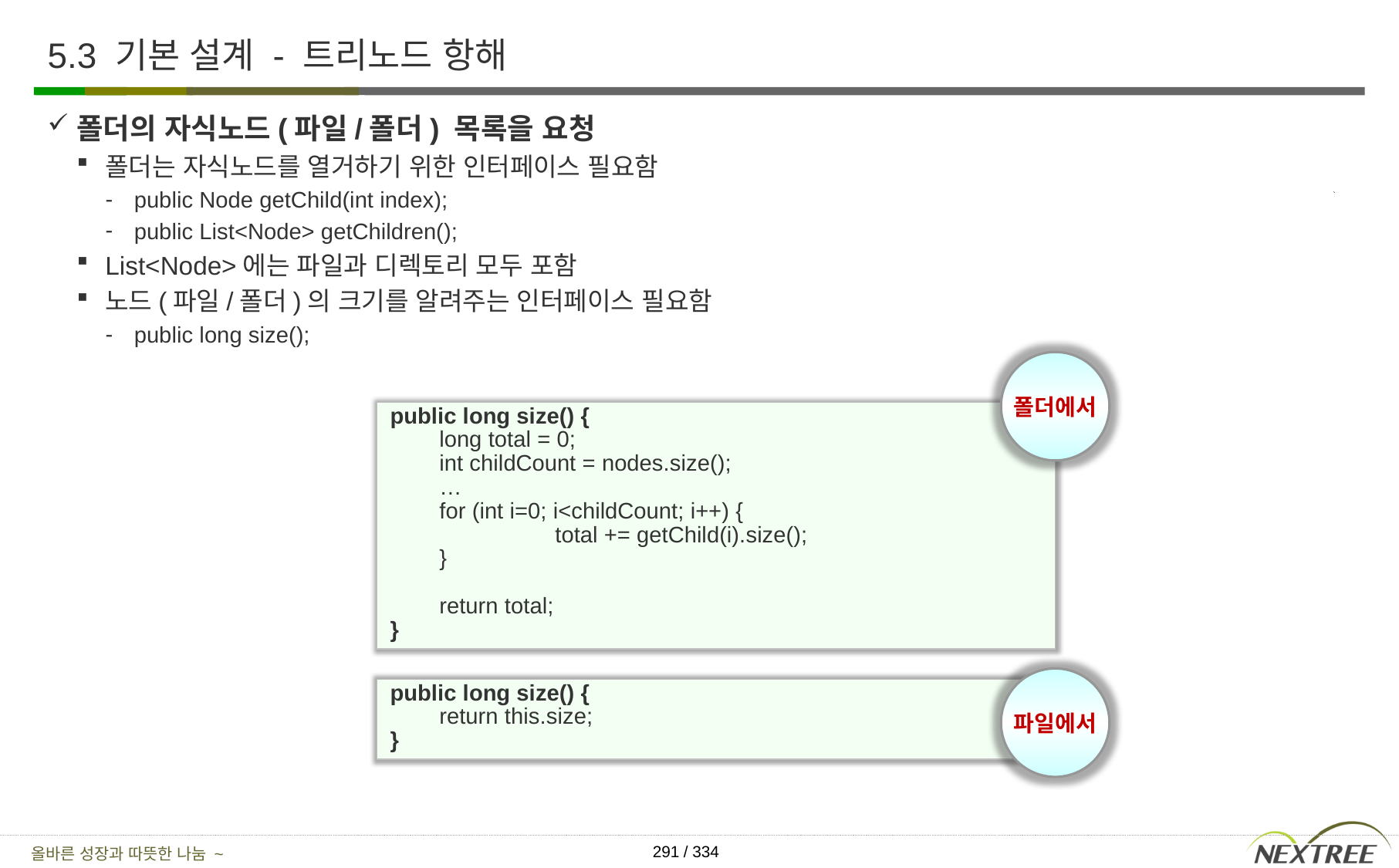

# 5.3 기본 설계 - 트리노드 항해
폴더의 자식노드(파일/폴더) 목록을 요청
폴더는 자식노드를 열거하기 위한 인터페이스 필요함
public Node getChild(int index);
public List<Node> getChildren();
List<Node>에는 파일과 디렉토리 모두 포함
노드(파일/폴더)의 크기를 알려주는 인터페이스 필요함
public long size();
폴더에서
public long size() {
	long total = 0;
	int childCount = nodes.size();
	…
	for (int i=0; i<childCount; i++) {
		total += getChild(i).size();
	}

	return total;
}
파일에서
public long size() {
	return this.size;
}